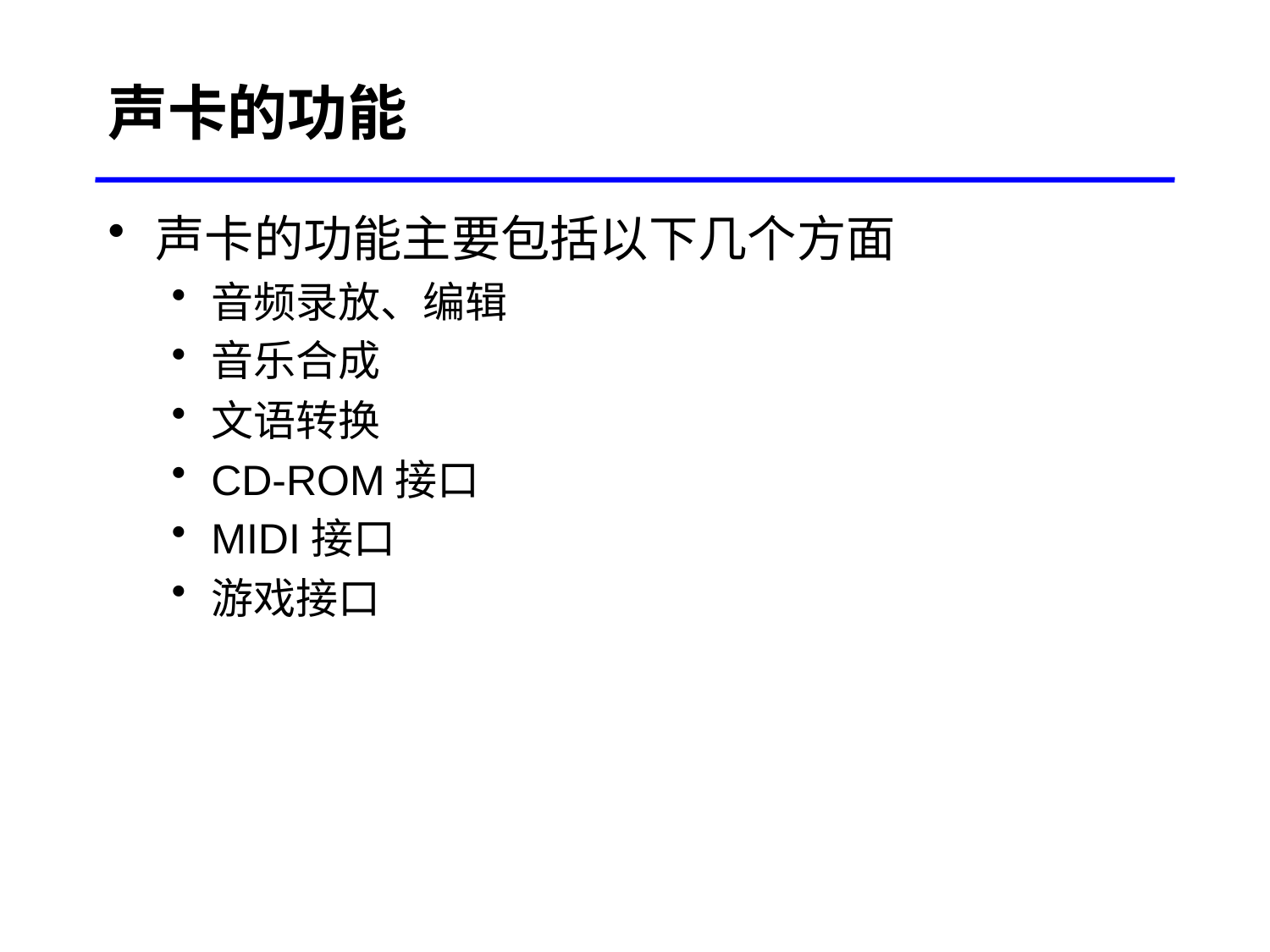

声卡的功能
声卡的功能主要包括以下几个方面
音频录放、编辑
音乐合成
文语转换
CD-ROM接口
MIDI接口
游戏接口